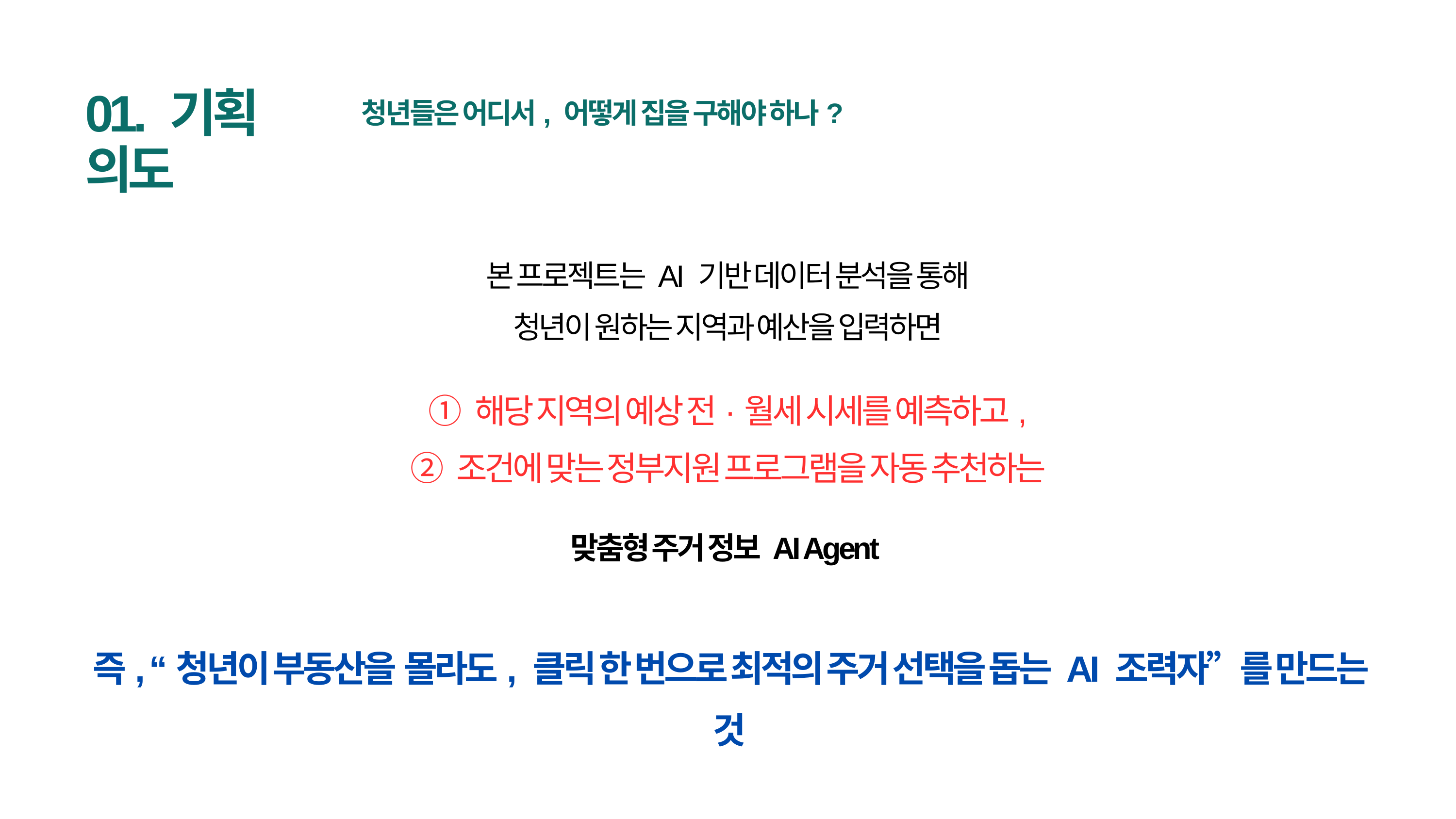

01. 기획 의도
청년들은 어디서, 어떻게 집을 구해야 하나?
본 프로젝트는 AI 기반 데이터 분석을 통해
청년이 원하는 지역과 예산을 입력하면
① 해당 지역의 예상 전·월세 시세를 예측하고,
② 조건에 맞는 정부지원 프로그램을 자동 추천하는
맞춤형 주거 정보 AI Agent
즉, “청년이 부동산을  몰라도, 클릭 한 번으로 최적의 주거 선택을 돕는 AI 조력자”를 만드는 것